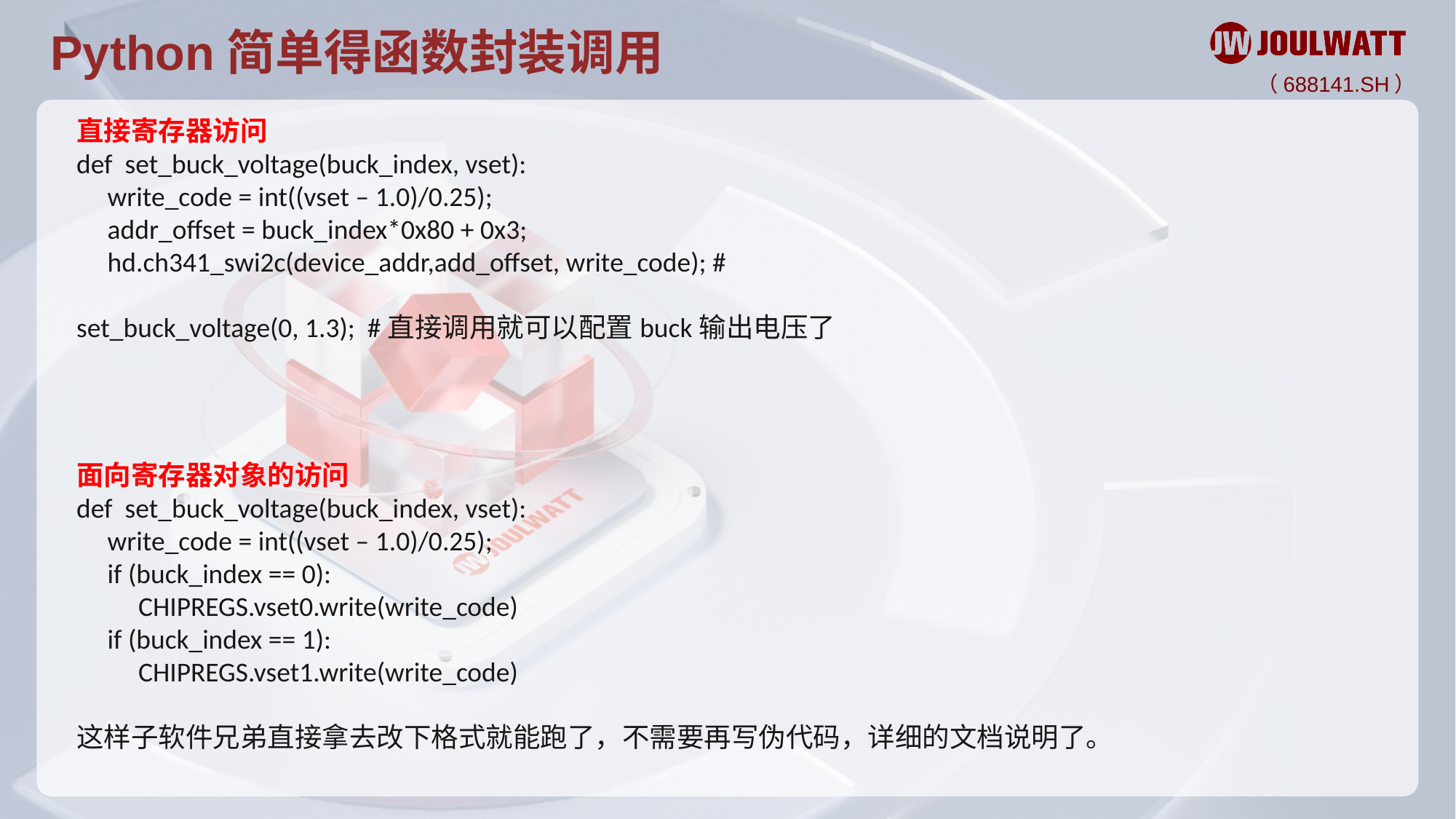

Python简单得函数封装调用
直接寄存器访问
def  set_buck_voltage(buck_index, vset):
     write_code = int((vset – 1.0)/0.25);
     addr_offset = buck_index*0x80 + 0x3;
     hd.ch341_swi2c(device_addr,add_offset, write_code); #

set_buck_voltage(0, 1.3);  #直接调用就可以配置buck输出电压了
面向寄存器对象的访问
def  set_buck_voltage(buck_index, vset):
     write_code = int((vset – 1.0)/0.25);
     if (buck_index == 0):
          CHIPREGS.vset0.write(write_code)
     if (buck_index == 1):
          CHIPREGS.vset1.write(write_code)

这样子软件兄弟直接拿去改下格式就能跑了，不需要再写伪代码，详细的文档说明了。